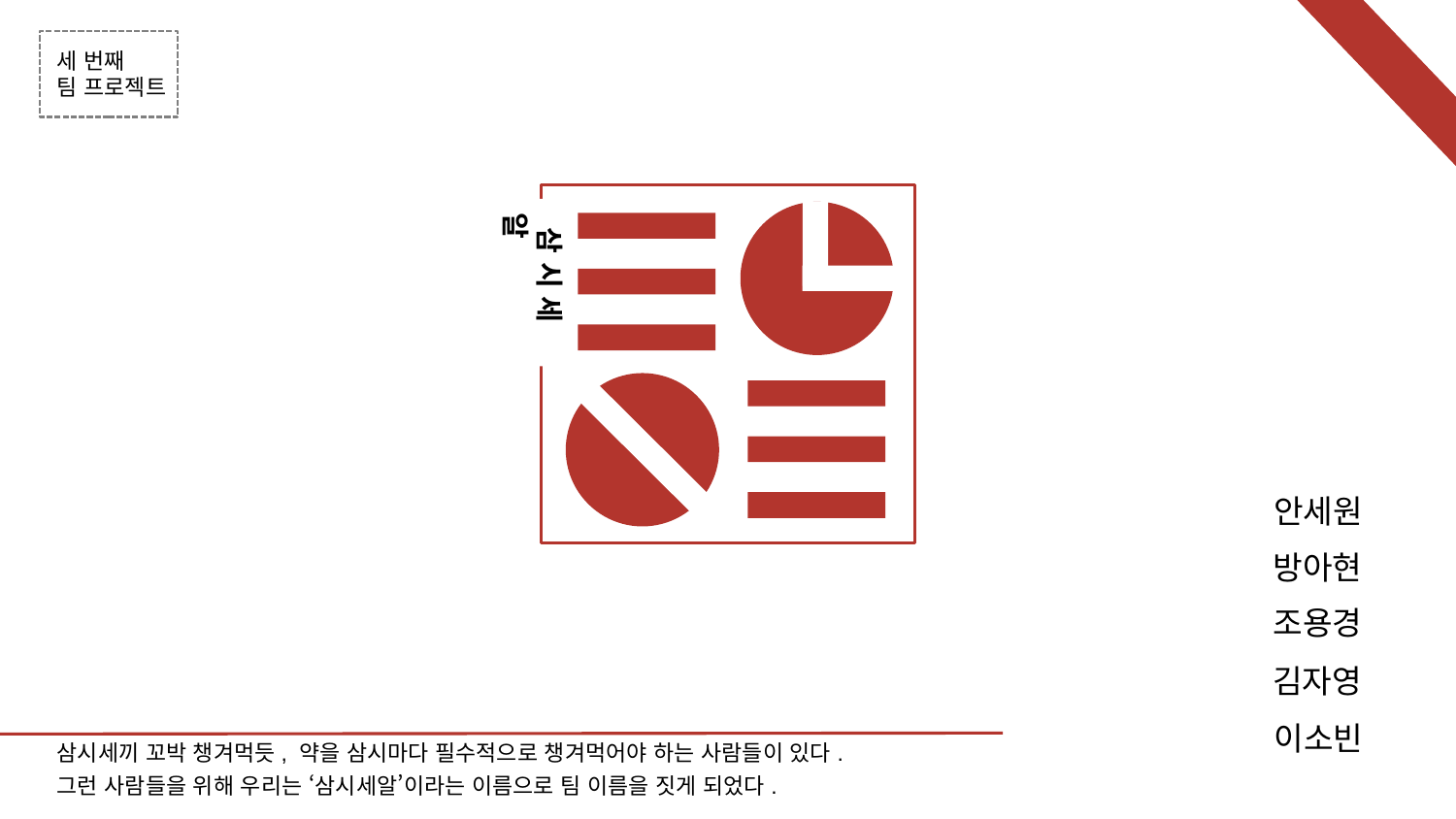

세 번째
팀 프로젝트

 삼 시 세 알

안세원
방아현
조용경
김자영
이소빈
삼시세끼 꼬박 챙겨먹듯, 약을 삼시마다 필수적으로 챙겨먹어야 하는 사람들이 있다.
그런 사람들을 위해 우리는 ‘삼시세알’이라는 이름으로 팀 이름을 짓게 되었다.